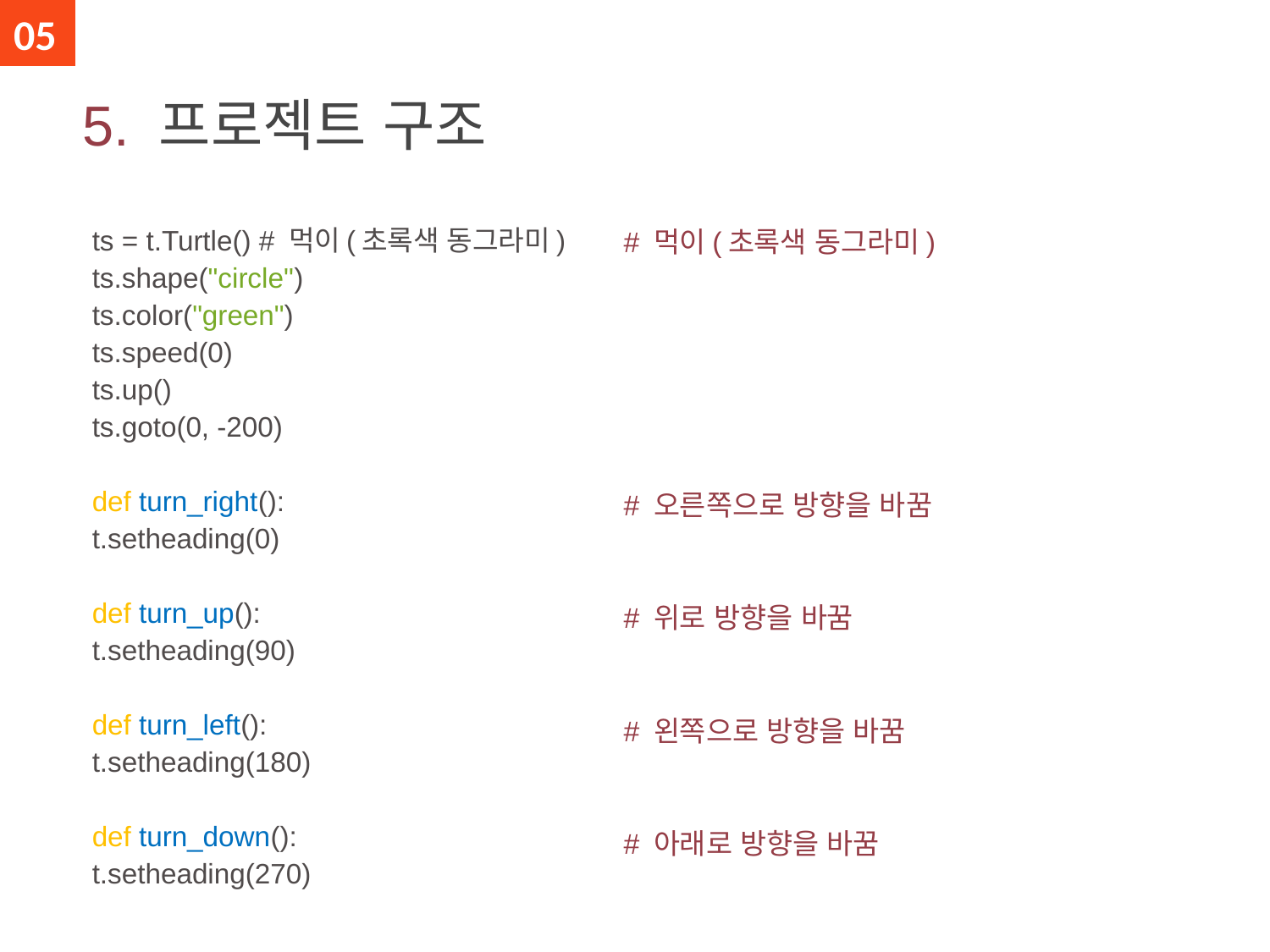

05
# 5. 프로젝트 구조
ts = t.Turtle() # 먹이(초록색 동그라미)
ts.shape("circle")
ts.color("green")
ts.speed(0)
ts.up()
ts.goto(0, -200)
def turn_right():
t.setheading(0)
def turn_up():
t.setheading(90)
def turn_left():
t.setheading(180)
def turn_down():
t.setheading(270)
# 먹이(초록색 동그라미) # 오른쪽으로 방향을 바꿈 # 위로 방향을 바꿈 # 왼쪽으로 방향을 바꿈 # 아래로 방향을 바꿈